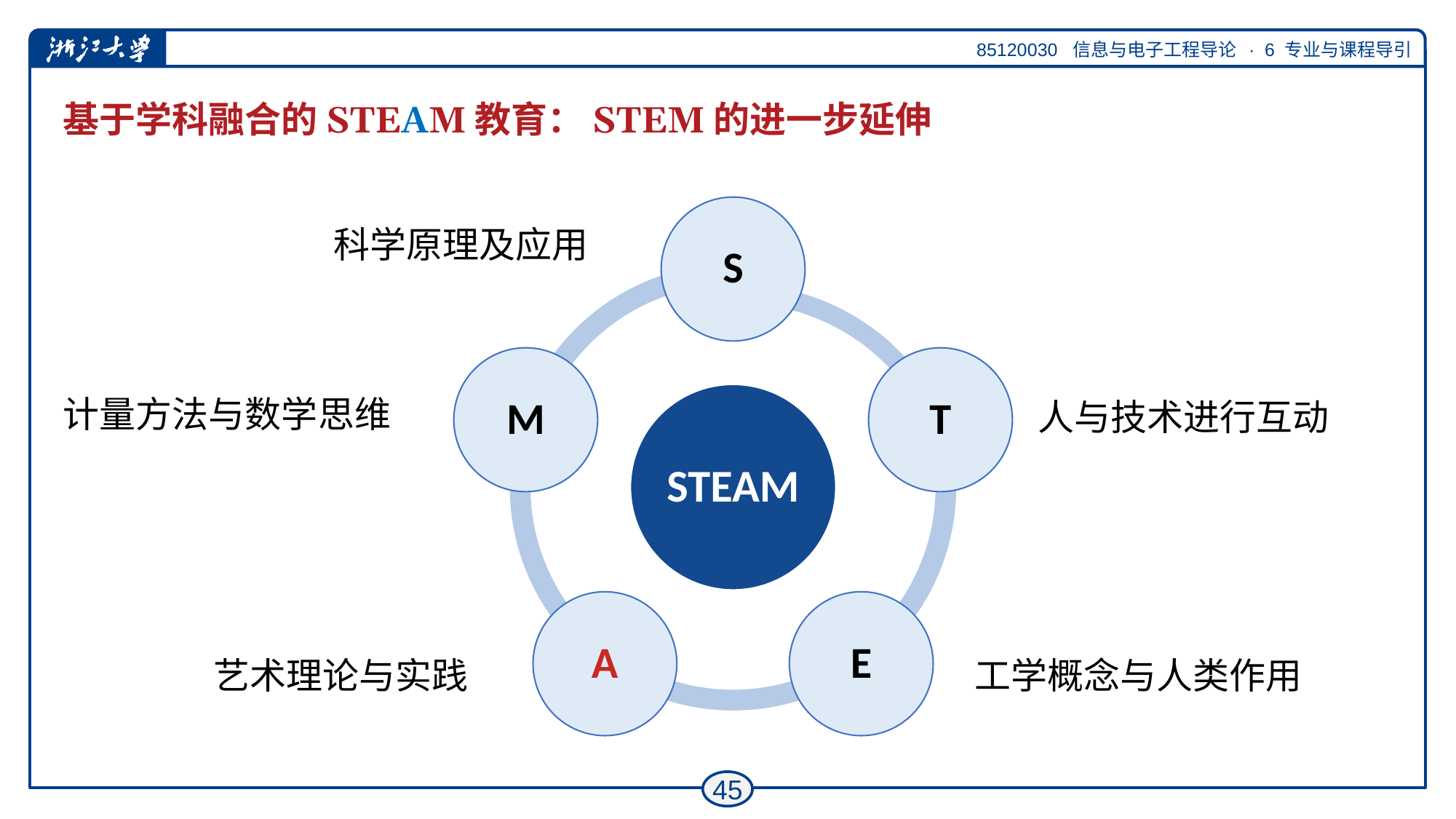

# 基于学科融合的STEAM教育：STEM的进一步延伸
STEAM
S
T
E
A
M
科学原理及应用
计量方法与数学思维
人与技术进行互动
艺术理论与实践
工学概念与人类作用